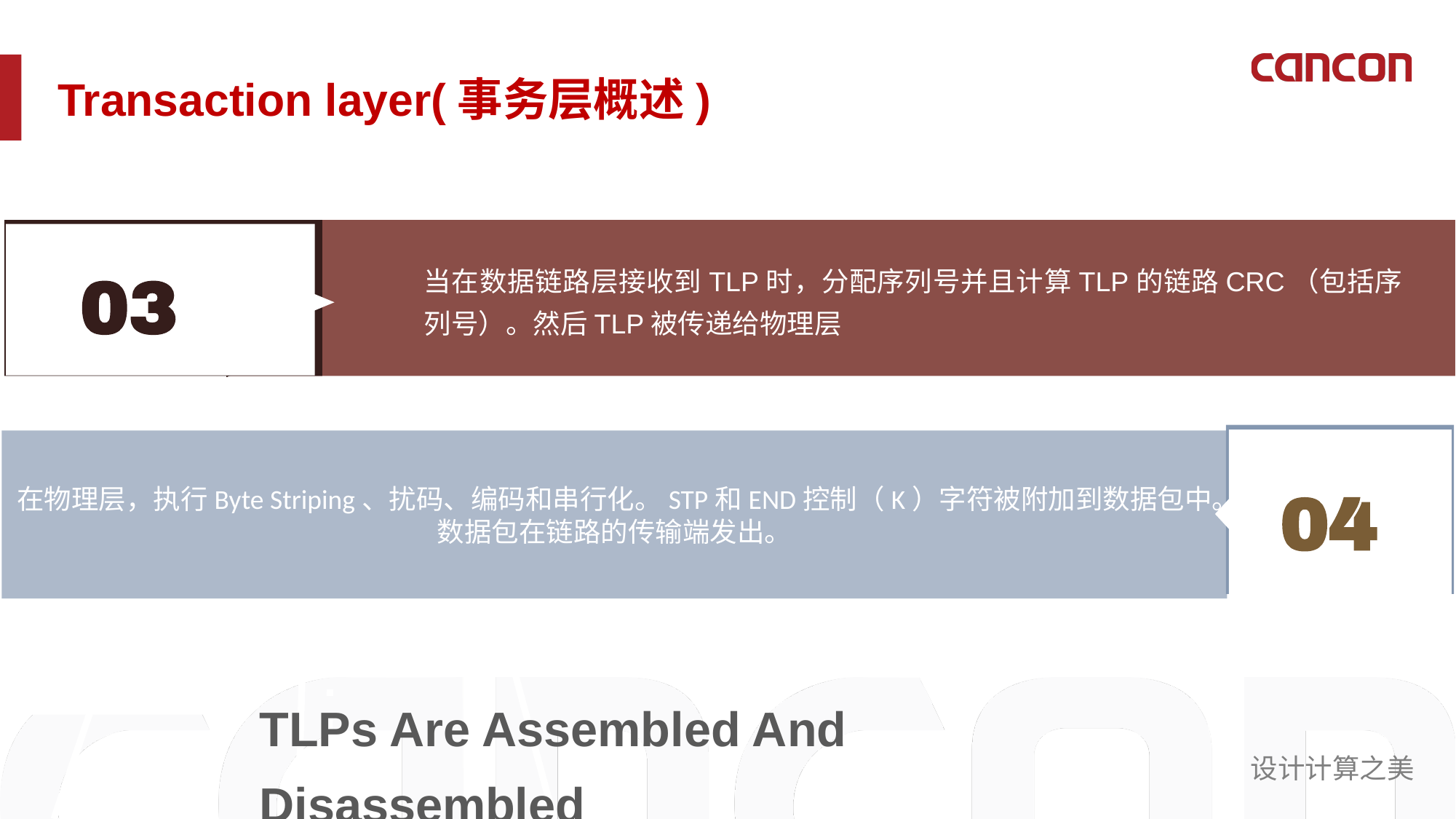

Transaction layer(事务层概述)

当在数据链路层接收到TLP时，分配序列号并且计算TLP的链路CRC（包括序列号）。然后TLP被传递给物理层
03

在物理层，执行Byte Striping、扰码、编码和串行化。STP和END控制（K）字符被附加到数据包中。数据包在链路的传输端发出。
04

TLPs Are Assembled And Disassembled